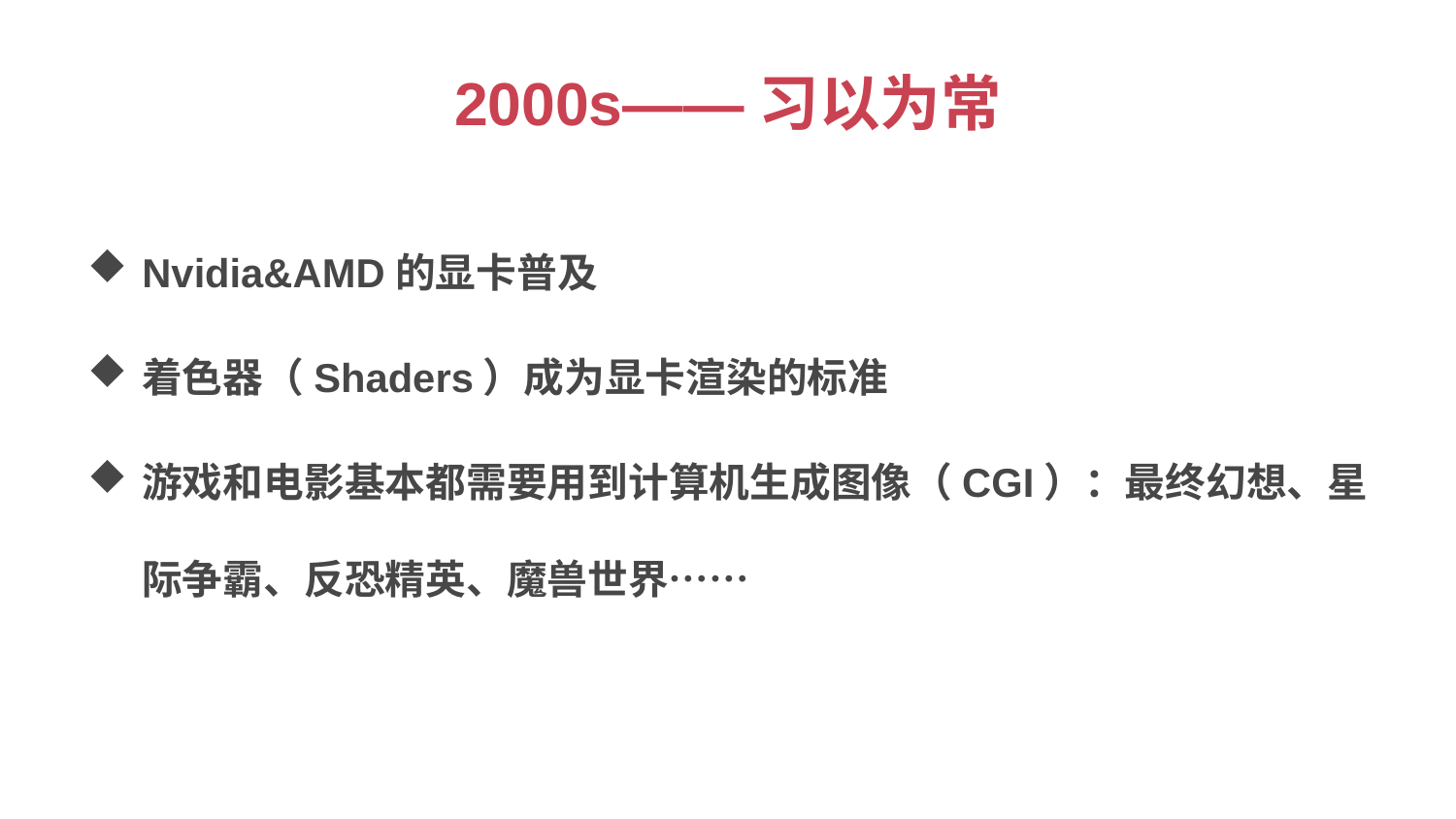

# 2000s——习以为常
Nvidia&AMD的显卡普及
着色器（Shaders）成为显卡渲染的标准
游戏和电影基本都需要用到计算机生成图像（CGI）：最终幻想、星际争霸、反恐精英、魔兽世界……